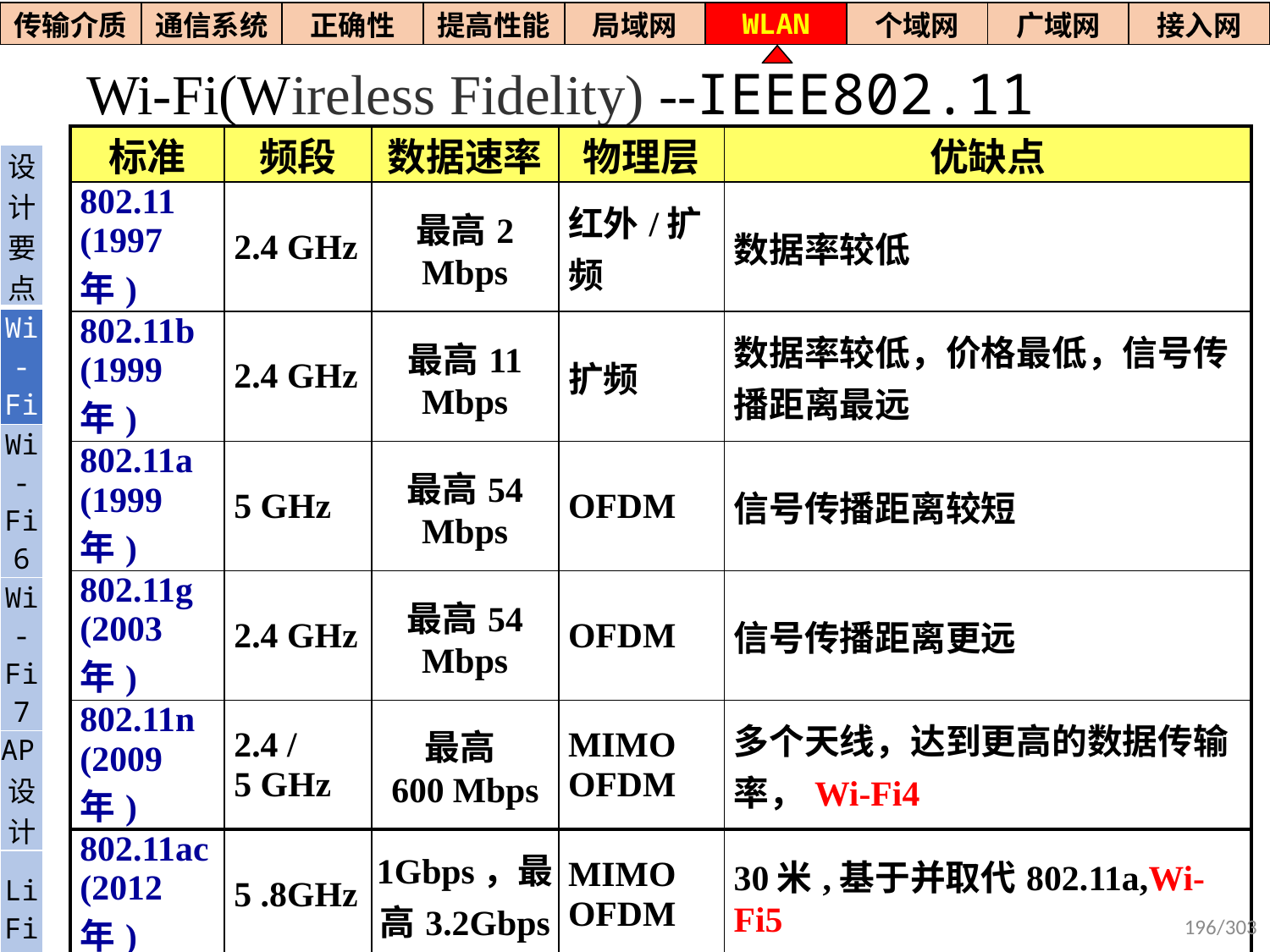

| 传输介质 | 通信系统 | 正确性 | 提高性能 | 局域网 | WLAN | 个域网 | 广域网 | 接入网 |
| --- | --- | --- | --- | --- | --- | --- | --- | --- |

# Wi-Fi(Wireless Fidelity) --IEEE802.11
| 标准 | 频段 | 数据速率 | 物理层 | 优缺点 |
| --- | --- | --- | --- | --- |
| 802.11 (1997年) | 2.4 GHz | 最高2 Mbps | 红外/扩频 | 数据率较低 |
| 802.11b (1999年) | 2.4 GHz | 最高11 Mbps | 扩频 | 数据率较低，价格最低，信号传播距离最远 |
| 802.11a (1999年) | 5 GHz | 最高54 Mbps | OFDM | 信号传播距离较短 |
| 802.11g (2003年) | 2.4 GHz | 最高54 Mbps | OFDM | 信号传播距离更远 |
| 802.11n (2009年) | 2.4 / 5 GHz | 最高600 Mbps | MIMO OFDM | 多个天线，达到更高的数据传输率，Wi-Fi4 |
| 802.11ac (2012年) | 5 .8GHz | 1Gbps，最高3.2Gbps | MIMO OFDM | 30米,基于并取代802.11a,Wi-Fi5 |
| 802.11ad (2009年) | 60GHz | 最高7Gbps | MIMO OFDM | 家庭设备连网，5米, WiGig |
| 802.11ax (2020年) | 2.4 / 5.8 GHz | 11Gbps | 1024-QAM, OFDMA | Wi-Fi 6，多频段同时 |
| 802.11be (2024年） | 2.4/5.8/ 6GHz | 30Gbps | 4096-QAM | Wi-Fi7(暂称为6e)，多频段同时 |

| 设计要点 |
| --- |
| Wi- Fi |
| Wi-Fi6 |
| Wi-Fi7 |
| AP设计 |
| Li Fi |

196/303